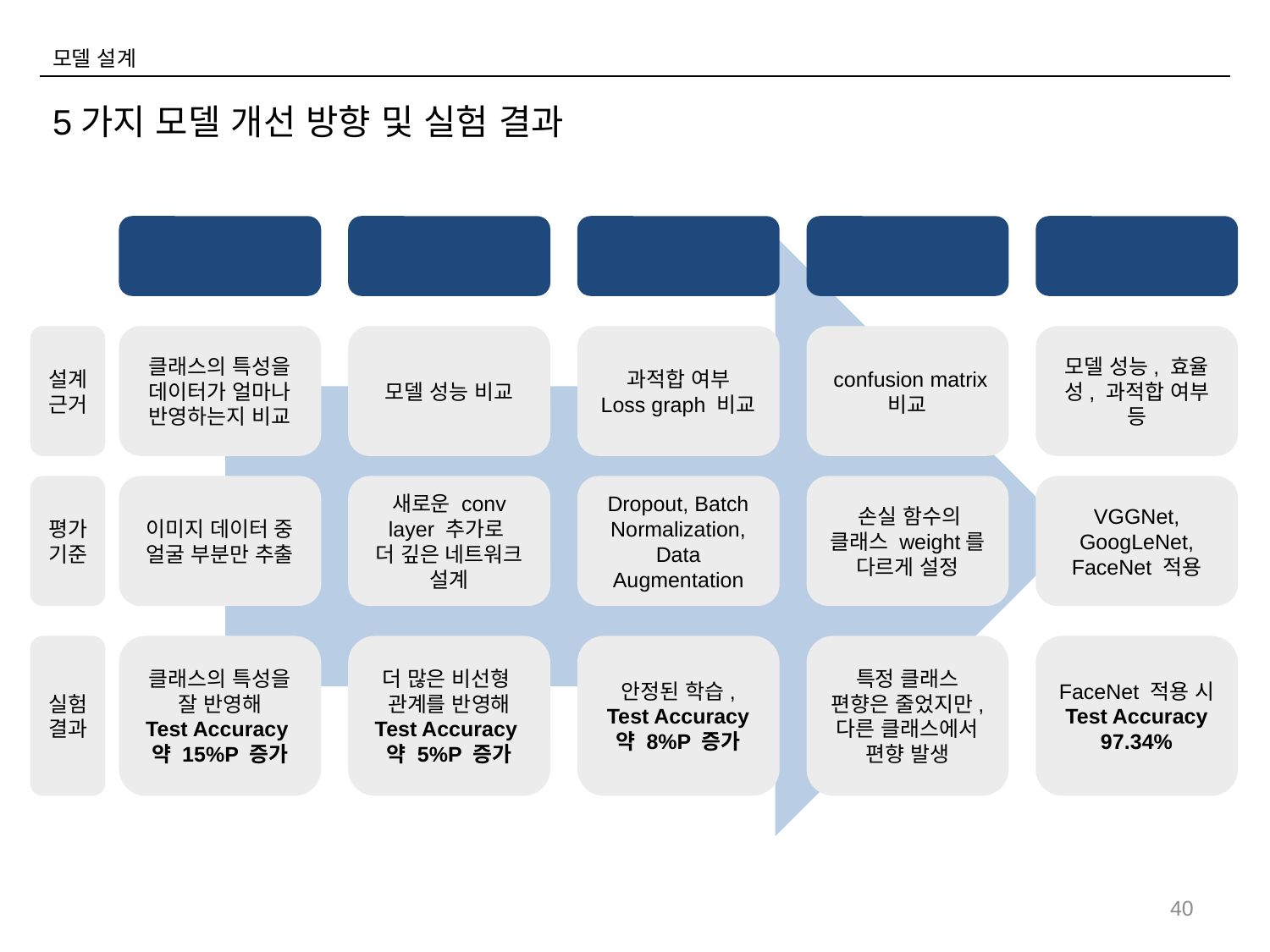

모델 설계
5가지 모델 개선 방향 및 실험 결과
데이터 정제
레이어 깊이
정규화
손실 함수
기존 모델

설계 근거
클래스의 특성을
데이터가 얼마나 반영하는지 비교
모델 성능 비교
과적합 여부
Loss graph 비교
 confusion matrix 비교
모델 성능, 효율성, 과적합 여부 등
평가
기준
이미지 데이터 중
얼굴 부분만 추출
새로운 conv layer 추가로
더 깊은 네트워크 설계
Dropout, Batch Normalization,
Data Augmentation
 손실 함수의
클래스 weight를 다르게 설정
VGGNet, GoogLeNet, FaceNet 적용
실험
결과
클래스의 특성을
잘 반영해
Test Accuracy
약 15%P 증가
더 많은 비선형
관계를 반영해
Test Accuracy
약 5%P 증가
안정된 학습,
Test Accuracy
약 8%P 증가
특정 클래스
편향은 줄었지만,
다른 클래스에서
편향 발생
FaceNet 적용 시
Test Accuracy
97.34%
40